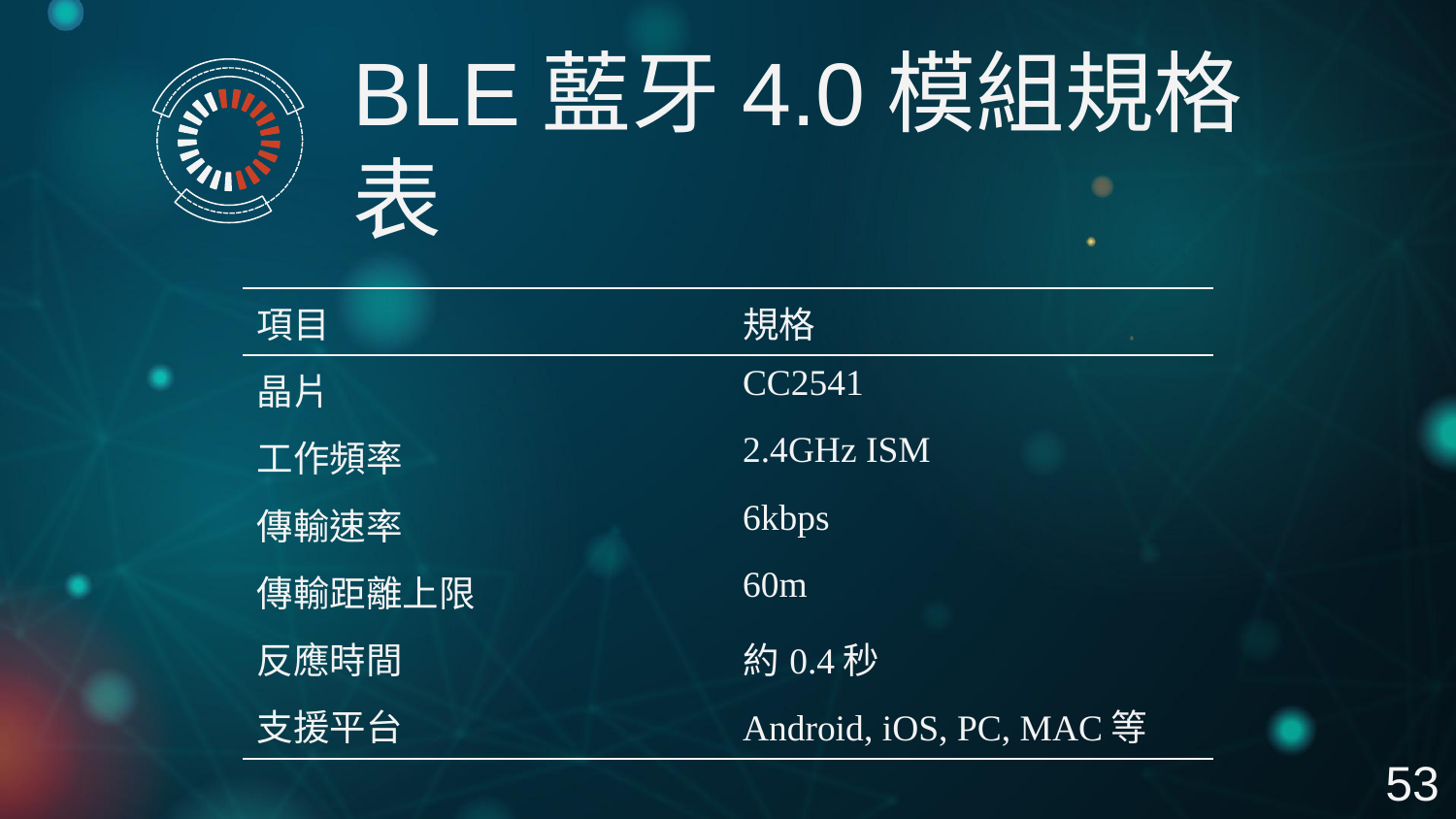

BLE藍牙4.0模組規格表

| 項目 | 規格 |
| --- | --- |
| 晶片 | CC2541 |
| 工作頻率 | 2.4GHz ISM |
| 傳輸速率 | 6kbps |
| 傳輸距離上限 | 60m |
| 反應時間 | 約0.4秒 |
| 支援平台 | Android, iOS, PC, MAC等 |